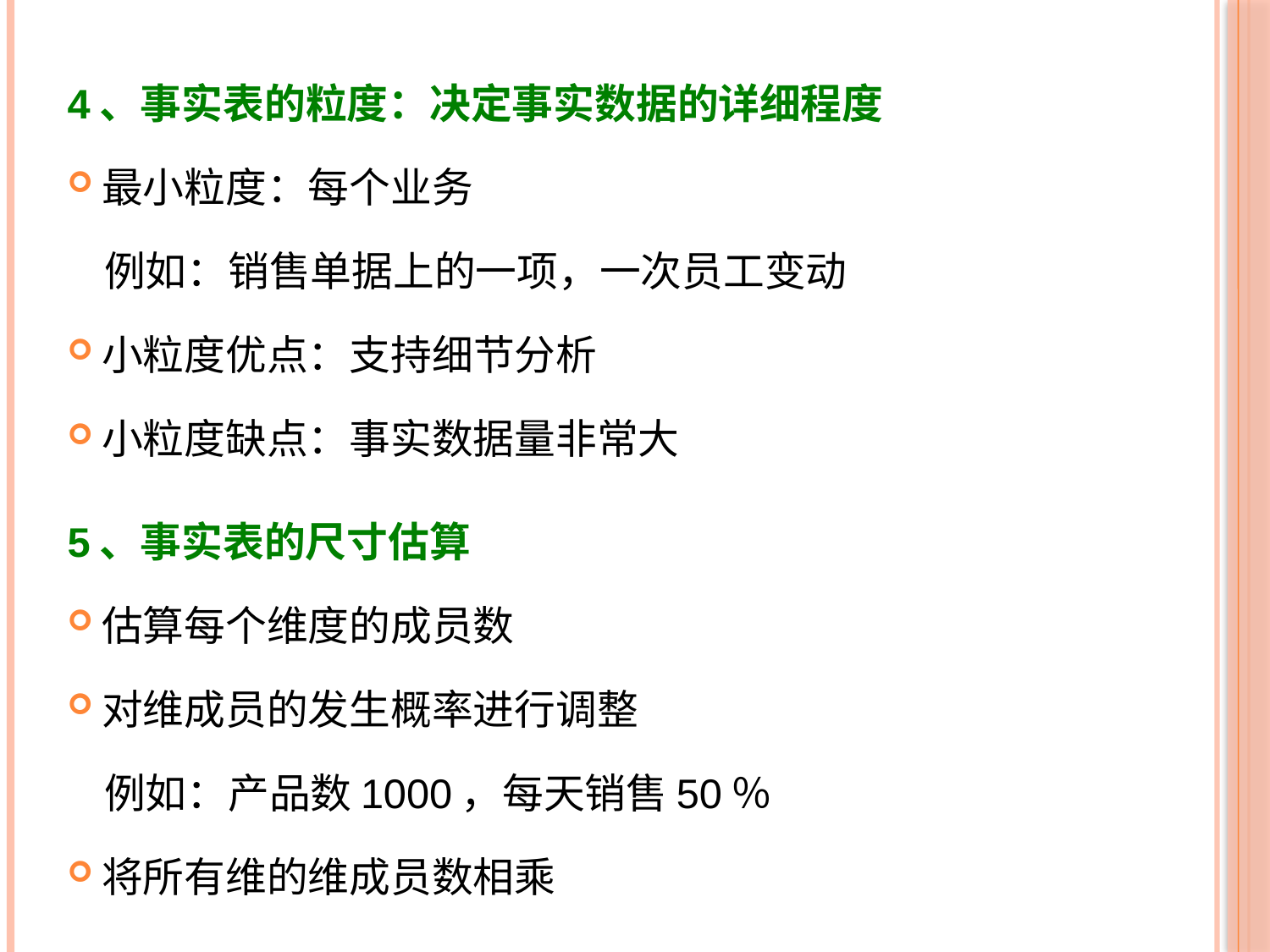

4、事实表的粒度：决定事实数据的详细程度
最小粒度：每个业务
   例如：销售单据上的一项，一次员工变动
小粒度优点：支持细节分析
小粒度缺点：事实数据量非常大
5、事实表的尺寸估算
估算每个维度的成员数
对维成员的发生概率进行调整
   例如：产品数1000，每天销售50％
将所有维的维成员数相乘